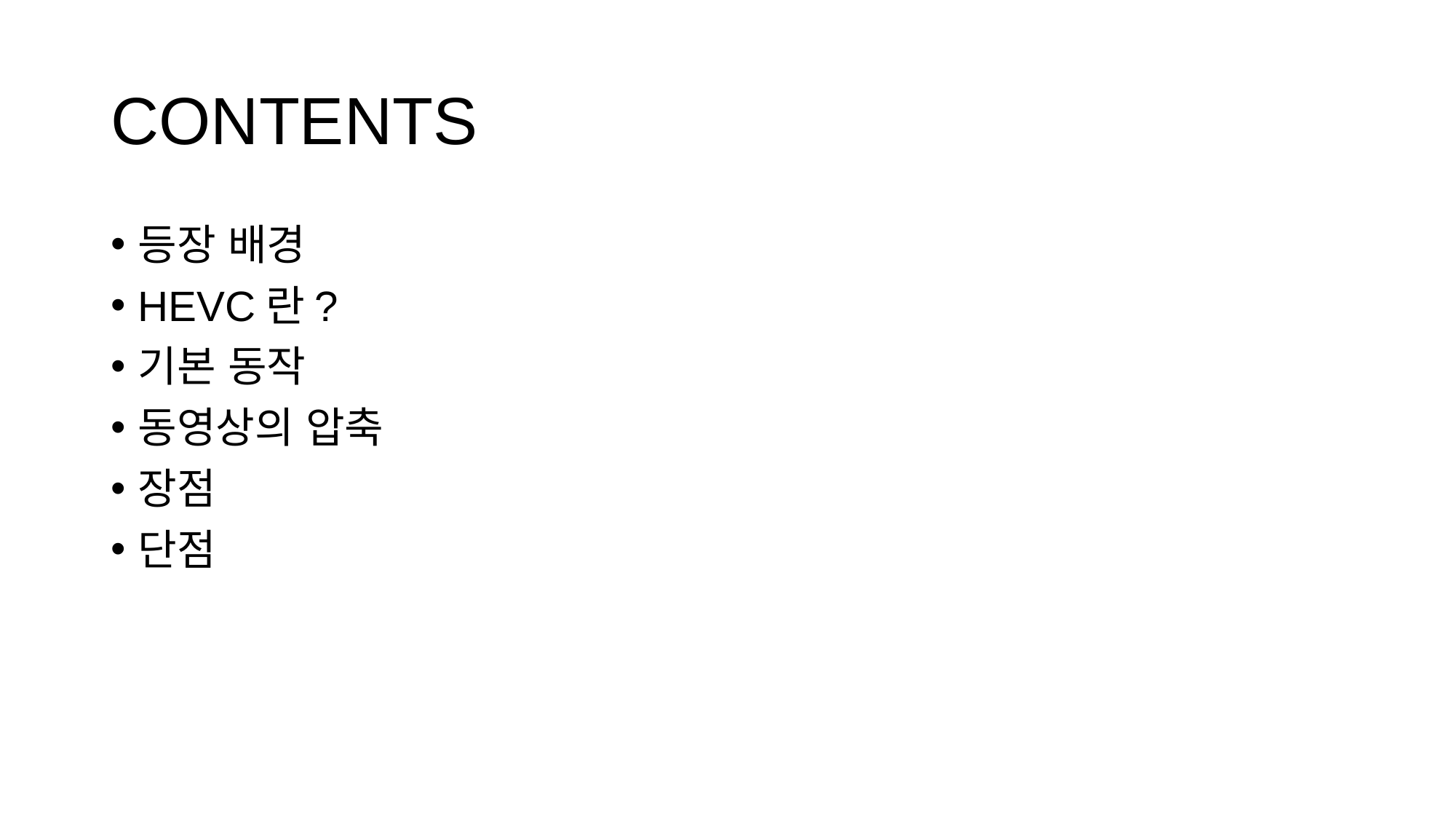

# CONTENTS
등장 배경
HEVC란?
기본 동작
동영상의 압축
장점
단점